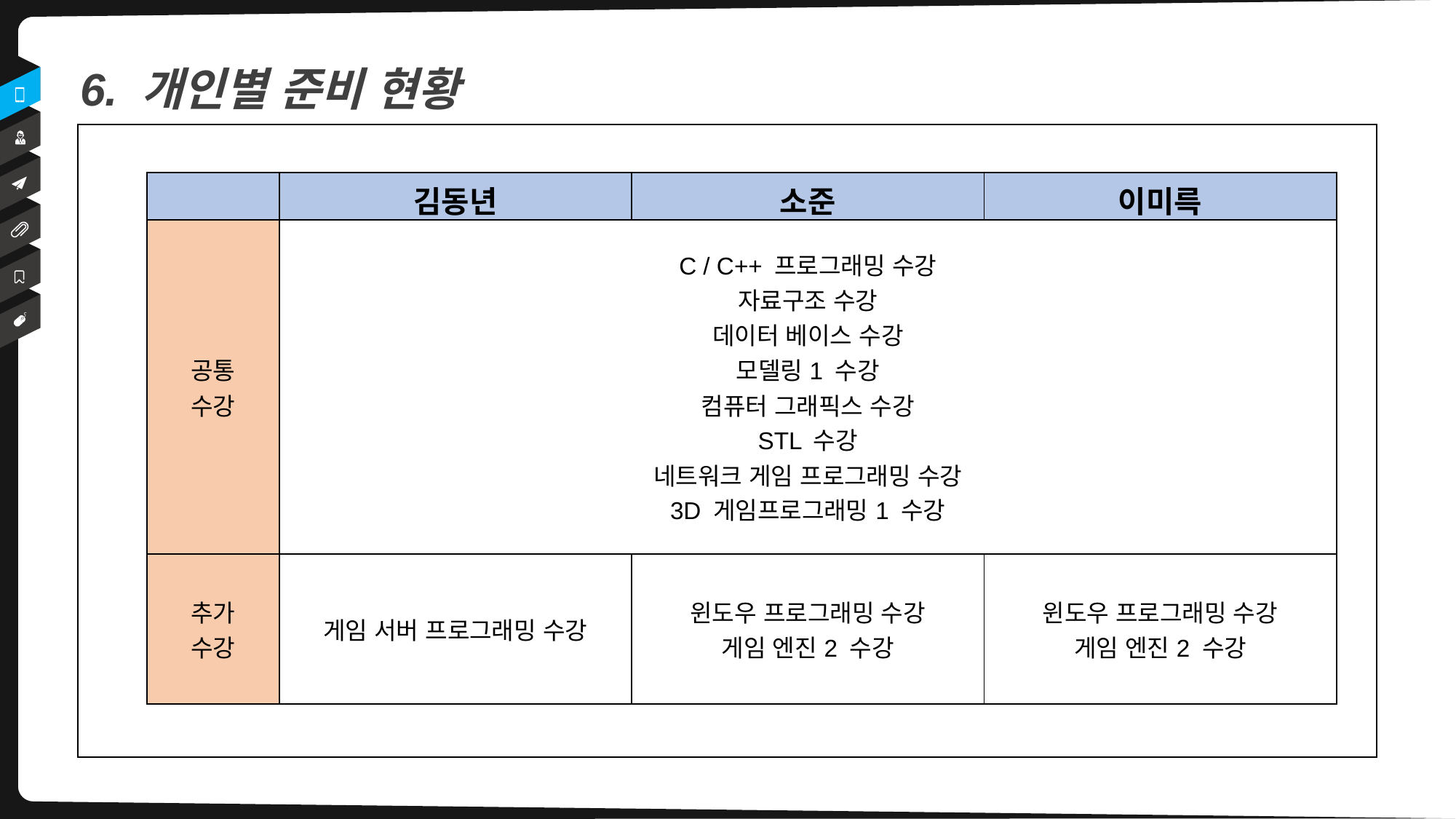

6. 개인별 준비 현황

|  | 김동년 | 소준 | 이미륵 |
| --- | --- | --- | --- |
| 공통 수강 | C / C++ 프로그래밍 수강 자료구조 수강 데이터 베이스 수강 모델링1 수강 컴퓨터 그래픽스 수강 STL 수강 네트워크 게임 프로그래밍 수강 3D 게임프로그래밍1 수강 | C / C++ 프로그래밍 수강 자료구조 수강 데이터 베이스 수강 모델링1 수강 컴퓨터 그래픽스 수강 STL 수강 네트워크 게임 프로그래밍 수강 3D 게임프로그래밍1 수강 | C / C++ 프로그래밍 수강 모델링1 수강 컴퓨터 그래픽스 STL 수강 네트워크 게임 프로그래밍 수강 3D 게임프로그래밍1 수강 |
| 추가 수강 | 게임 서버 프로그래밍 수강 | 윈도우 프로그래밍 수강 게임 엔진2 수강 | 윈도우 프로그래밍 수강 게임 엔진2 수강 |